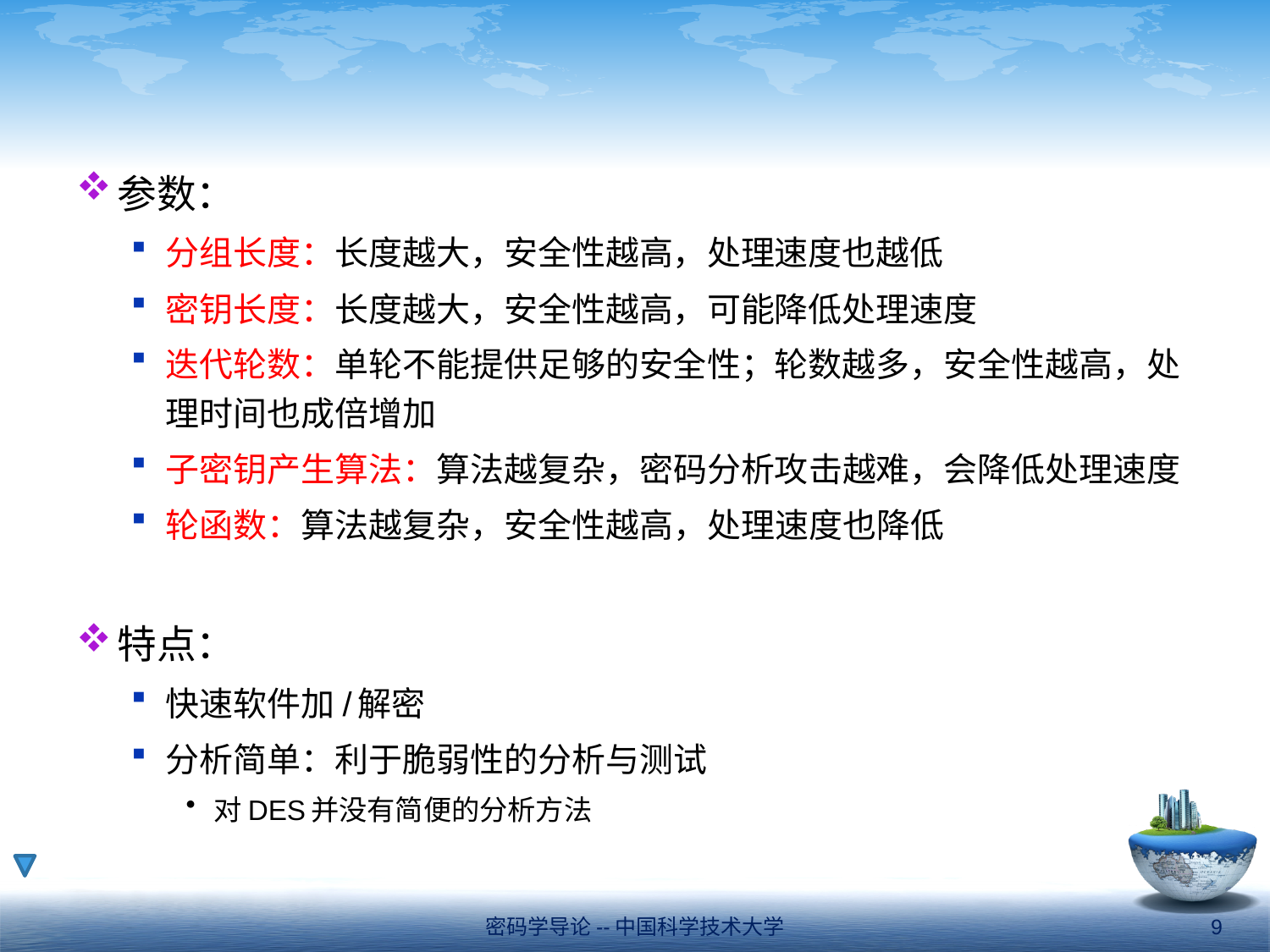

#
参数：
分组长度：长度越大，安全性越高，处理速度也越低
密钥长度：长度越大，安全性越高，可能降低处理速度
迭代轮数：单轮不能提供足够的安全性；轮数越多，安全性越高，处理时间也成倍增加
子密钥产生算法：算法越复杂，密码分析攻击越难，会降低处理速度
轮函数：算法越复杂，安全性越高，处理速度也降低

特点：
快速软件加/解密
分析简单：利于脆弱性的分析与测试
对DES并没有简便的分析方法

密码学导论--中国科学技术大学
9